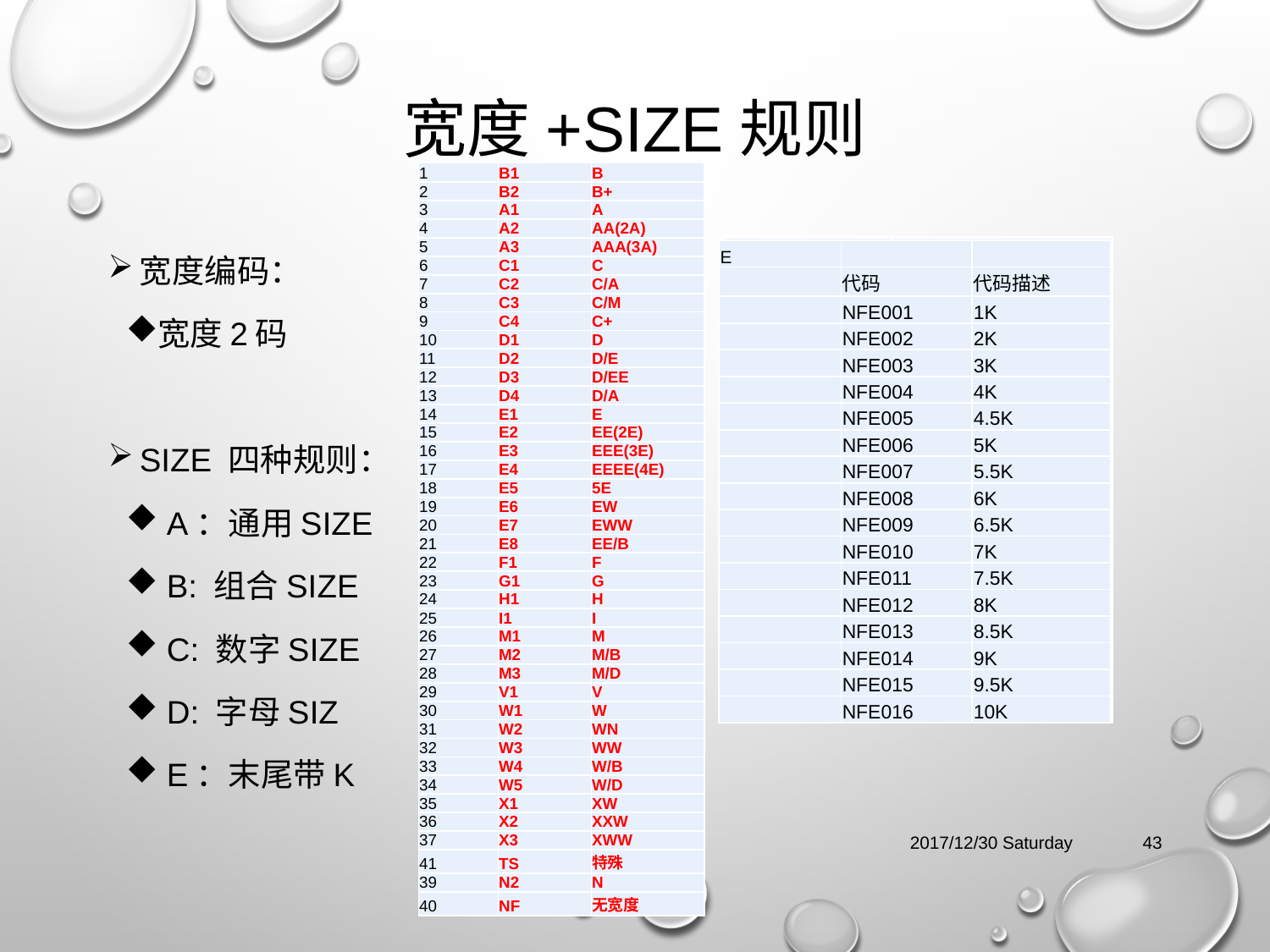

# 宽度+size规则
| 1 | B1 | B |
| --- | --- | --- |
| 2 | B2 | B+ |
| 3 | A1 | A |
| 4 | A2 | AA(2A) |
| 5 | A3 | AAA(3A) |
| 6 | C1 | C |
| 7 | C2 | C/A |
| 8 | C3 | C/M |
| 9 | C4 | C+ |
| 10 | D1 | D |
| 11 | D2 | D/E |
| 12 | D3 | D/EE |
| 13 | D4 | D/A |
| 14 | E1 | E |
| 15 | E2 | EE(2E) |
| 16 | E3 | EEE(3E) |
| 17 | E4 | EEEE(4E) |
| 18 | E5 | 5E |
| 19 | E6 | EW |
| 20 | E7 | EWW |
| 21 | E8 | EE/B |
| 22 | F1 | F |
| 23 | G1 | G |
| 24 | H1 | H |
| 25 | I1 | I |
| 26 | M1 | M |
| 27 | M2 | M/B |
| 28 | M3 | M/D |
| 29 | V1 | V |
| 30 | W1 | W |
| 31 | W2 | WN |
| 32 | W3 | WW |
| 33 | W4 | W/B |
| 34 | W5 | W/D |
| 35 | X1 | XW |
| 36 | X2 | XXW |
| 37 | X3 | XWW |
| 41 | TS | 特殊 |
| 39 | N2 | N |
| 40 | NF | 无宽度 |
宽度编码：
宽度2码

size 四种规则：
 A：通用size
 b: 组合size
 c: 数字size
 d: 字母siz
 e：末尾带K
| A |  |  |
| --- | --- | --- |
|  | 代码 | 代码描述（描述） |
|  | A1A001 | A-0 |
|  | A1A002 | A-0.25 |
|  | A1A003 | A-0.5 |
|  | A1A004 | A-0.75 |
|  | A1A005 | A-1 |
|  | A1A006 | A-1.25 |
|  | A1A007 | A-1.5 |
|  | A1A008 | A-1.75 |
|  | A1A009 | A-2 |
|  | A1A010 | A-2.25 |
|  | A1A011 | A-2.5 |
|  | A1A012 | A-2.75 |
|  | A1A013 | A-3 |
|  | A1A014 | A-3.25 |
|  | A1A015 | A-3.5 |
|  | A1A016 | A-3.75 |
| B |  |  |
| --- | --- | --- |
|  | 代码 | 代码描述 |
|  | A1B001 | A-13.5 ~ 1 |
|  | A1B002 | A-1.5 ~ 1.5 |
|  | A1B003 | A-2 ~ 2.5 |
|  | A1B004 | A-3 ~ 3 |
|  | A1B005 | A-3.5 ~ 4 |
|  | A1B006 | A-4 ~ 4.5 |
|  | A1B007 | A-4.5 ~ 5 |
|  | A1B008 | A-5 ~ 5 |
|  | A1B009 | A-5.5 ~ 5.5 |
|  | A1B010 | A-6 ~ 6 |
|  | A1B011 | A-6 ~ 6.5 |
|  | A1B012 | A-6.5 ~ 7 |
|  | A1B013 | A-7 ~ 7.5 |
|  | A1B014 | A-8 ~ 8 |
|  | A1B015 | A-8.5 ~ 9 |
|  | A1B016 | A-9.5 ~ 10 |
| D |  |  |
| --- | --- | --- |
|  | 代码 | 代码描述 |
|  | A1D001 | A-XS |
|  | A1D002 | A-S |
|  | A1D003 | A-M |
|  | A1D004 | A-L |
|  | A1D005 | A-XL |
|  | A1D006 | A-XXL |
|  | A1D007 | A-XXXL |
|  |  |  |
|  |  |  |
|  |  |  |
|  |  |  |
|  |  |  |
|  |  |  |
|  |  |  |
|  |  |  |
|  |  |  |
| C |  |  |
| --- | --- | --- |
|  | 代码 | 代码描述 |
|  | A1C001 | A-120 |
|  | A1C002 | A-125 |
|  | A1C003 | A-130 |
|  | A1C004 | A-135 |
|  | A1C005 | A-140 |
|  | A1C006 | A-145 |
|  | A1C007 | A-150 |
|  | A1C008 | A-155 |
|  | A1C009 | A-160 |
|  | A1C010 | A-165 |
|  | A1C011 | A-170 |
|  | A1C012 | A-175 |
|  | A1C013 | A-180 |
|  | A1C014 | A-185 |
|  | A1C015 | A-190 |
|  | A1C016 | A-195 |
| E |  |  |
| --- | --- | --- |
|  | 代码 | 代码描述 |
|  | NFE001 | 1K |
|  | NFE002 | 2K |
|  | NFE003 | 3K |
|  | NFE004 | 4K |
|  | NFE005 | 4.5K |
|  | NFE006 | 5K |
|  | NFE007 | 5.5K |
|  | NFE008 | 6K |
|  | NFE009 | 6.5K |
|  | NFE010 | 7K |
|  | NFE011 | 7.5K |
|  | NFE012 | 8K |
|  | NFE013 | 8.5K |
|  | NFE014 | 9K |
|  | NFE015 | 9.5K |
|  | NFE016 | 10K |
2017/12/30 Saturday
43